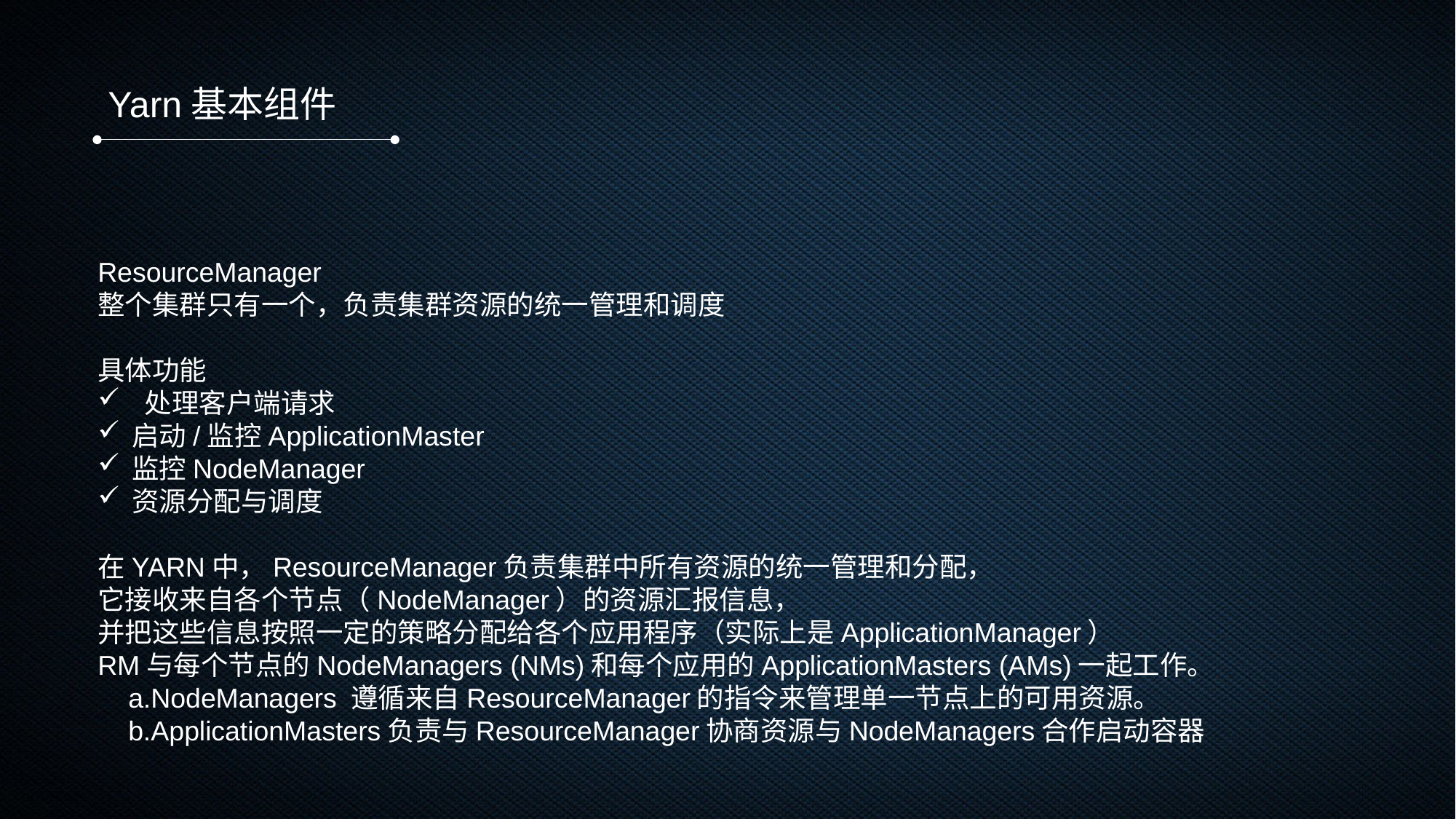

Yarn基本组件
ResourceManager
整个集群只有一个，负责集群资源的统一管理和调度

具体功能
 处理客户端请求
启动/监控ApplicationMaster
监控NodeManager
资源分配与调度

在YARN中，ResourceManager负责集群中所有资源的统一管理和分配，
它接收来自各个节点（NodeManager）的资源汇报信息，
并把这些信息按照一定的策略分配给各个应用程序（实际上是ApplicationManager）
RM与每个节点的NodeManagers (NMs)和每个应用的ApplicationMasters (AMs)一起工作。
    a.NodeManagers 遵循来自ResourceManager的指令来管理单一节点上的可用资源。
    b.ApplicationMasters负责与ResourceManager协商资源与NodeManagers合作启动容器